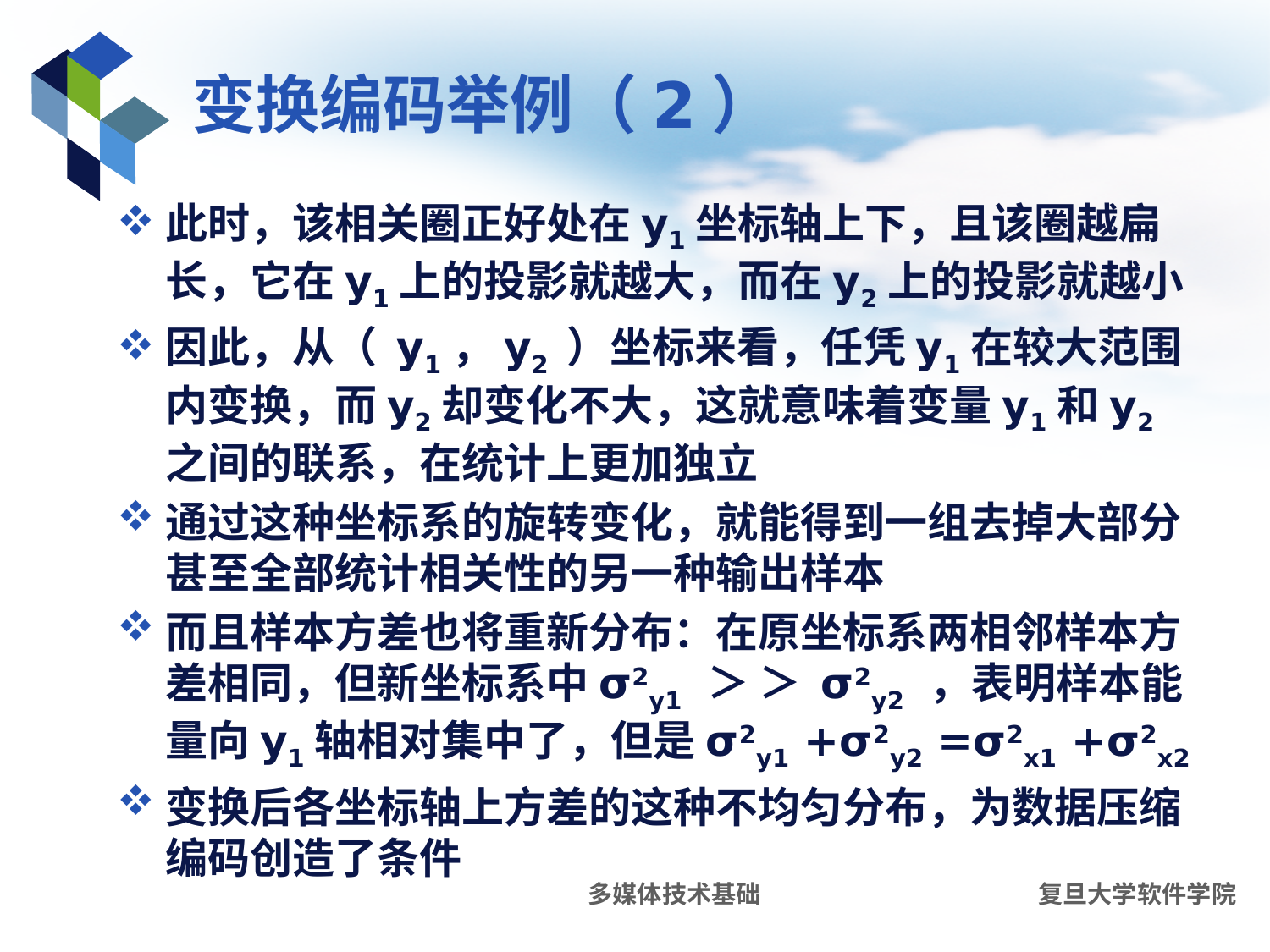

# 变换编码举例（2）
此时，该相关圈正好处在y1坐标轴上下，且该圈越扁长，它在y1上的投影就越大，而在y2上的投影就越小
因此，从（ y1，y2 ）坐标来看，任凭y1在较大范围内变换，而y2却变化不大，这就意味着变量y1和y2之间的联系，在统计上更加独立
通过这种坐标系的旋转变化，就能得到一组去掉大部分甚至全部统计相关性的另一种输出样本
而且样本方差也将重新分布：在原坐标系两相邻样本方差相同，但新坐标系中σ2y1 ＞ ＞ σ2y2 ，表明样本能量向y1轴相对集中了，但是σ2y1 +σ2y2 =σ2x1 +σ2x2
变换后各坐标轴上方差的这种不均匀分布，为数据压缩编码创造了条件
多媒体技术基础